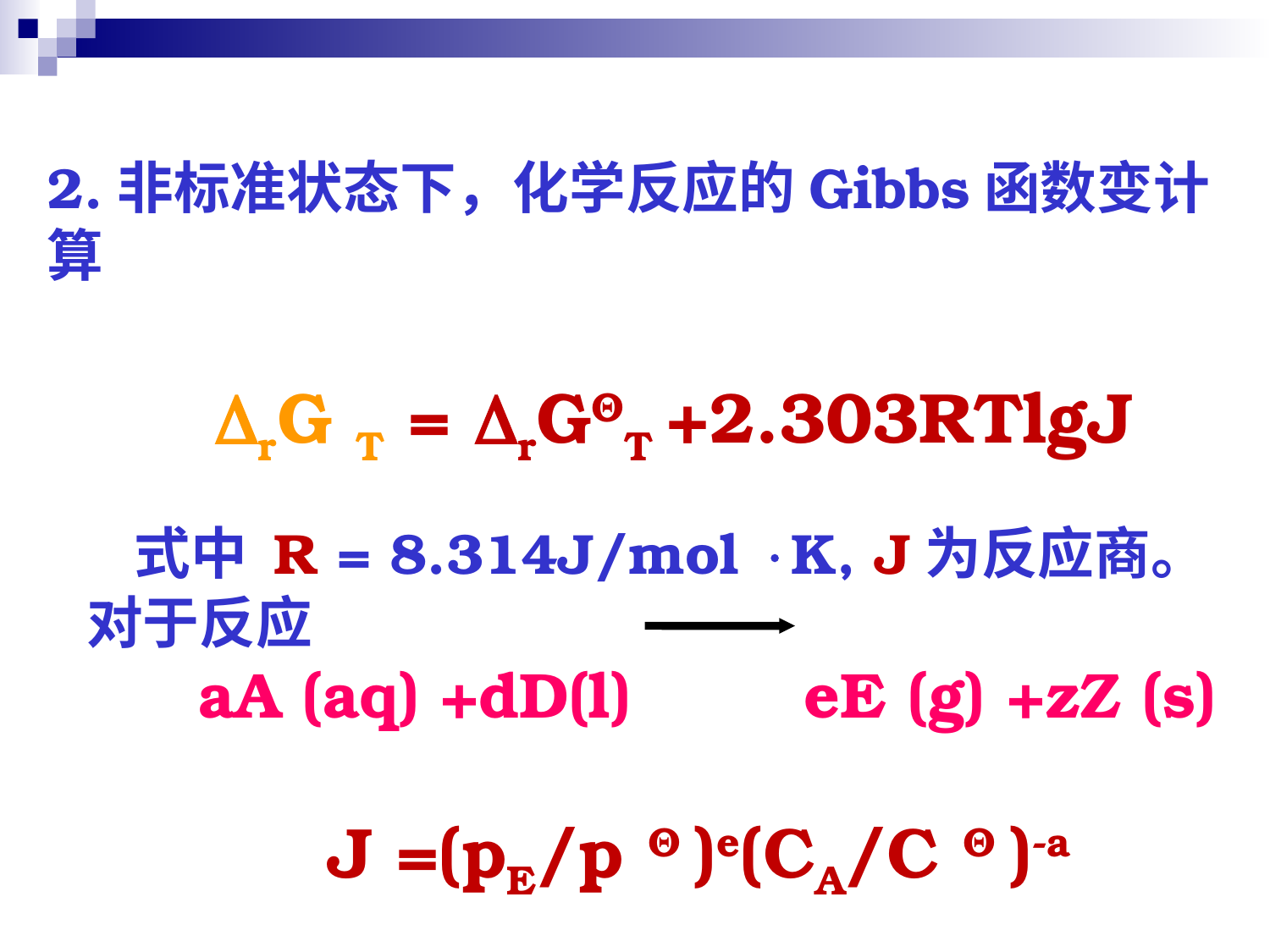

2.非标准状态下，化学反应的Gibbs函数变计算

       ΔrG T = ΔrGΘT +2.303RTlgJ

     式中 R = 8.314J/mol ⋅K, J为反应商。
  对于反应
       aA (aq) +dD(l)        eE (g) +zZ (s)

             J =(pE/p Θ )e(CA/C Θ )-a